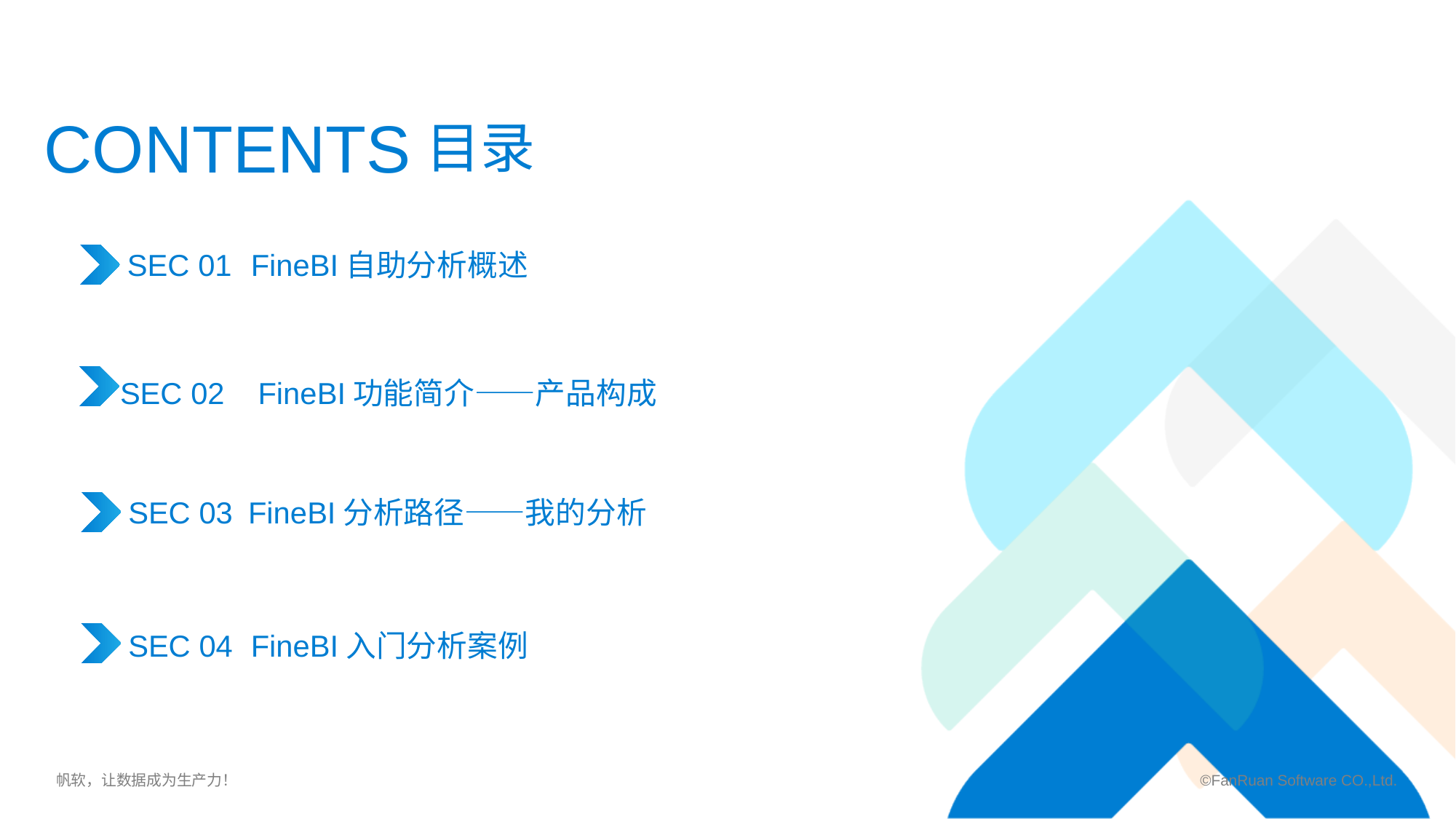

CONTENTS
目录
FineBI自助分析概述
SEC 01

SEC 02    FineBI功能简介——产品构成
SEC 03
FineBI分析路径——我的分析

SEC 04
FineBI入门分析案例

帆软，让数据成为生产力！
©FanRuan Software CO.,Ltd.